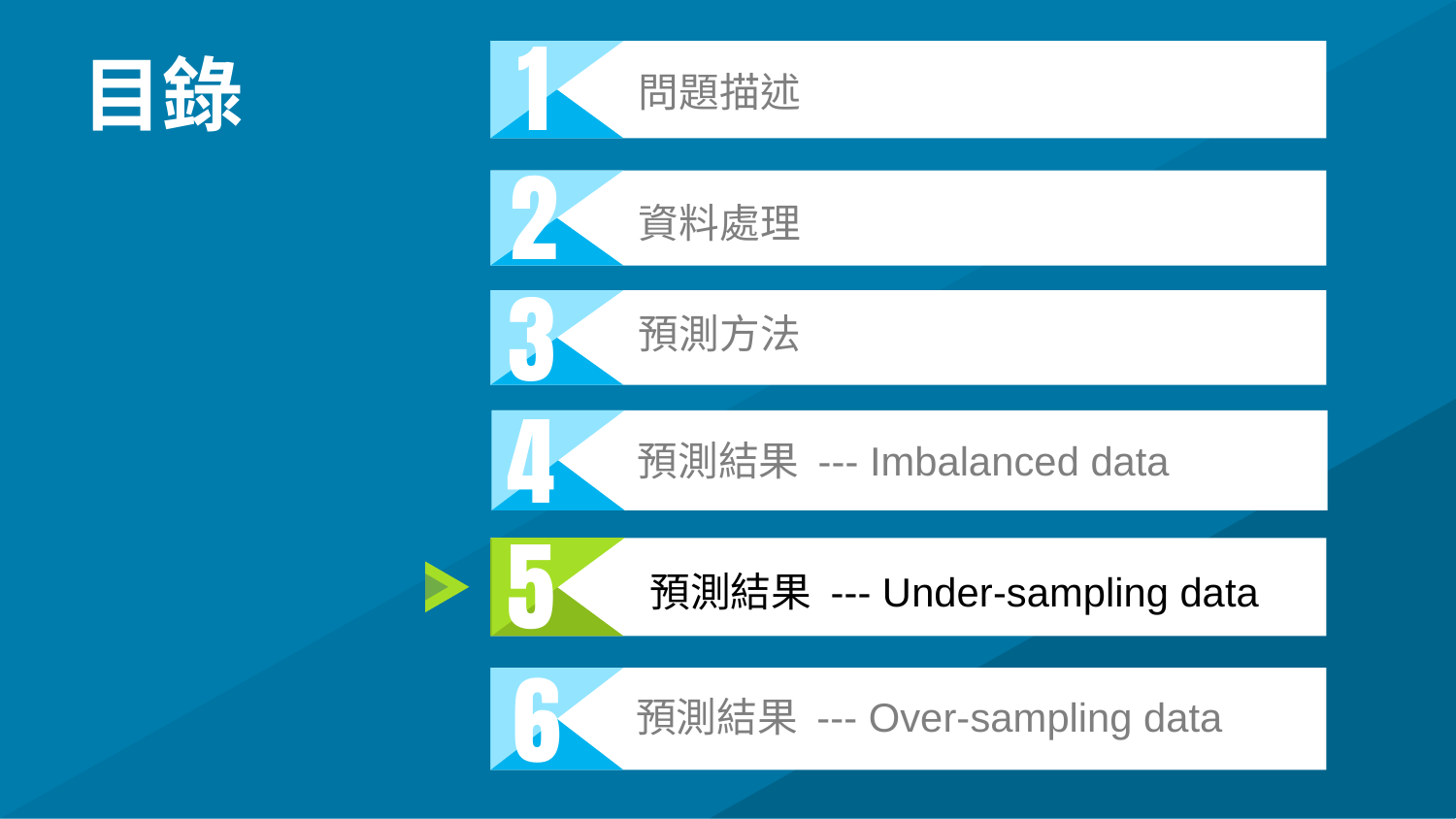

1

問題描述
目錄
2

資料處理
3

預測方法

4

預測結果 --- Imbalanced data
5

預測結果 --- Under-sampling data

6

預測結果 --- Over-sampling data